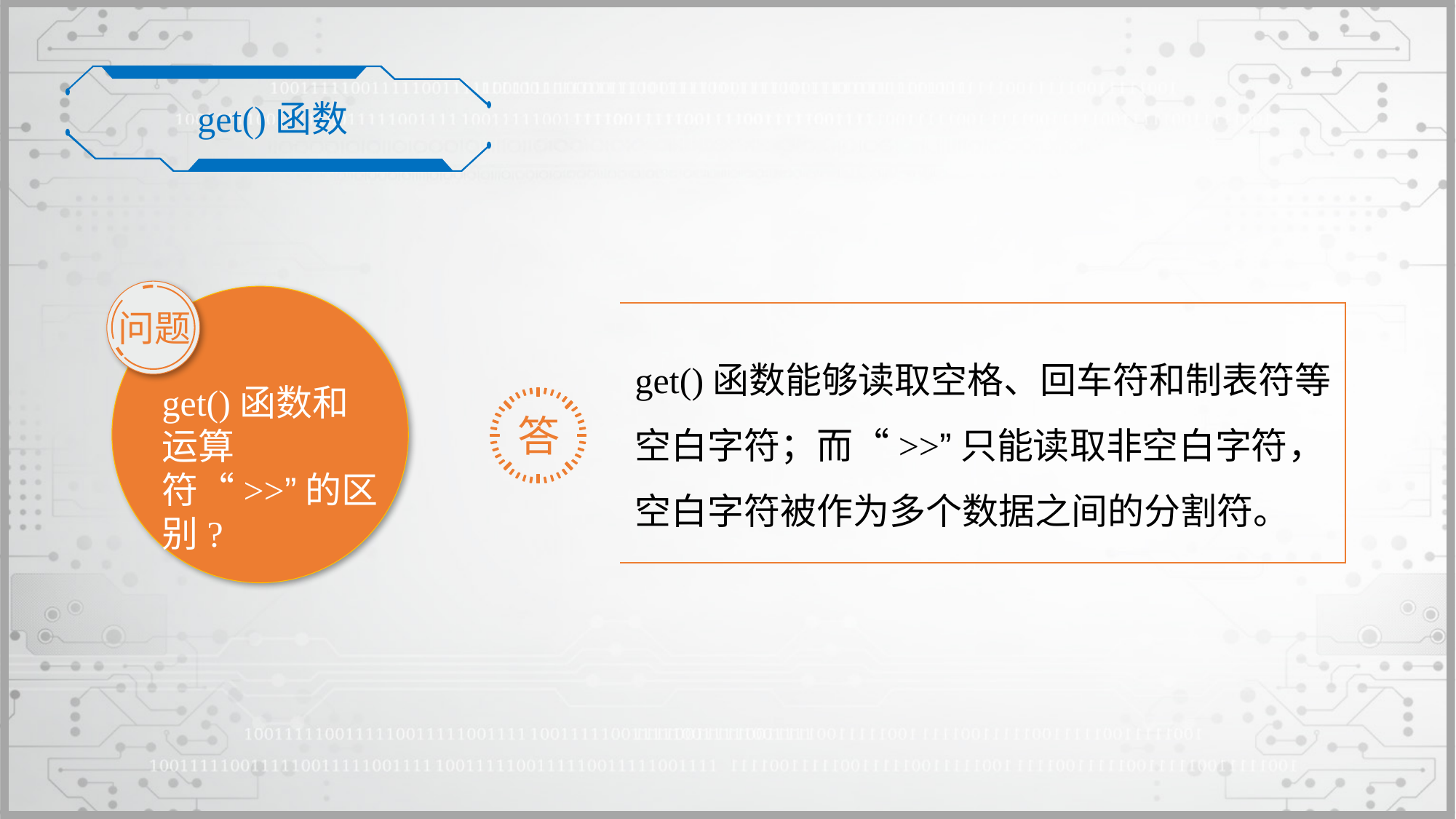

get()函数

问题

get()函数和运算符“>>”的区别?

get()函数能够读取空格、回车符和制表符等空白字符；而“>>”只能读取非空白字符，空白字符被作为多个数据之间的分割符。

答